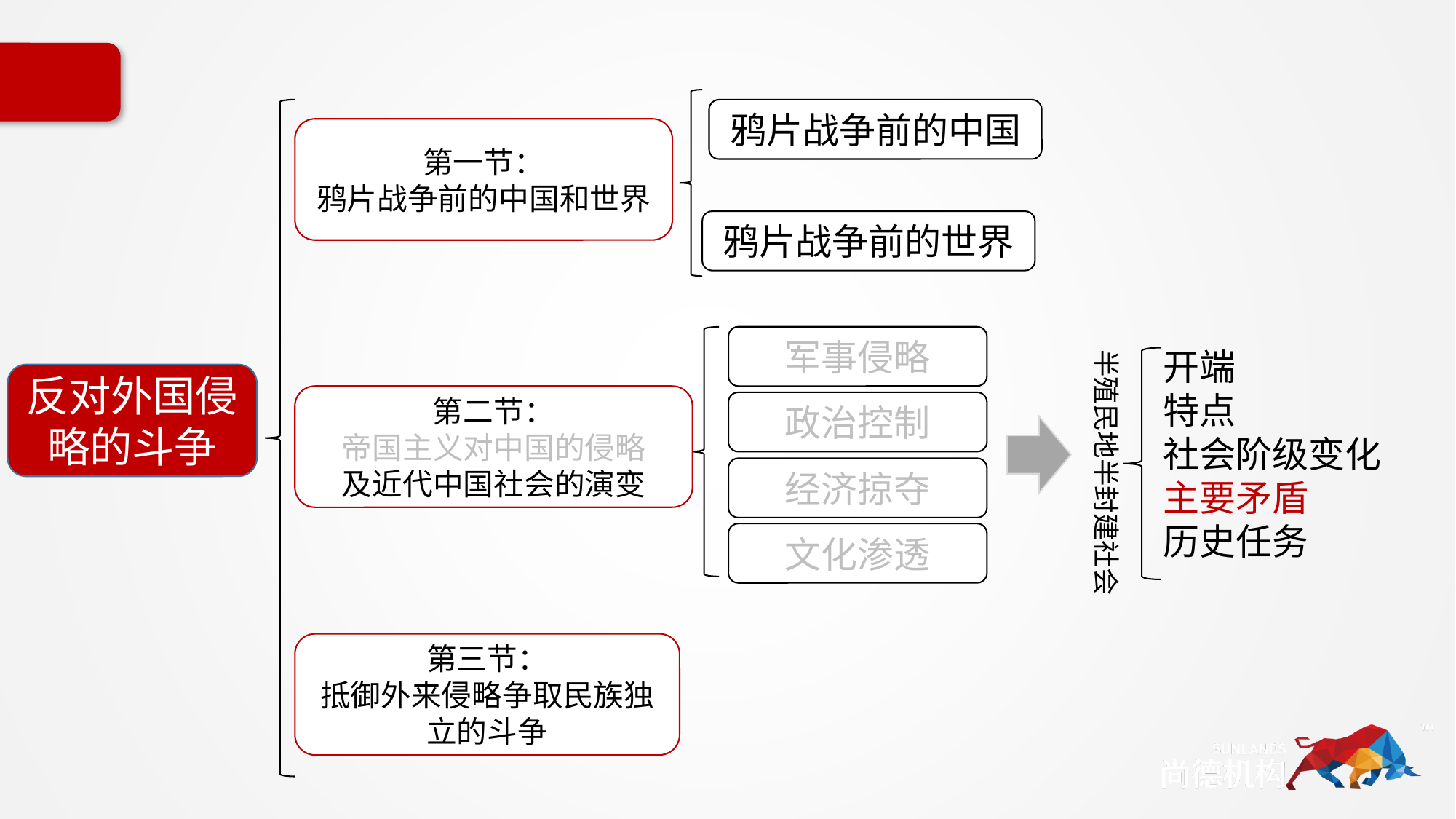

鸦片战争前的中国
第一节：
鸦片战争前的中国和世界
鸦片战争前的世界
军事侵略

半殖民地半封建社会
开端
特点
社会阶级变化
主要矛盾
历史任务

反对外国侵略的斗争
第二节：
帝国主义对中国的侵略
及近代中国社会的演变
政治控制

经济掠夺
文化渗透
第三节：
抵御外来侵略争取民族独立的斗争